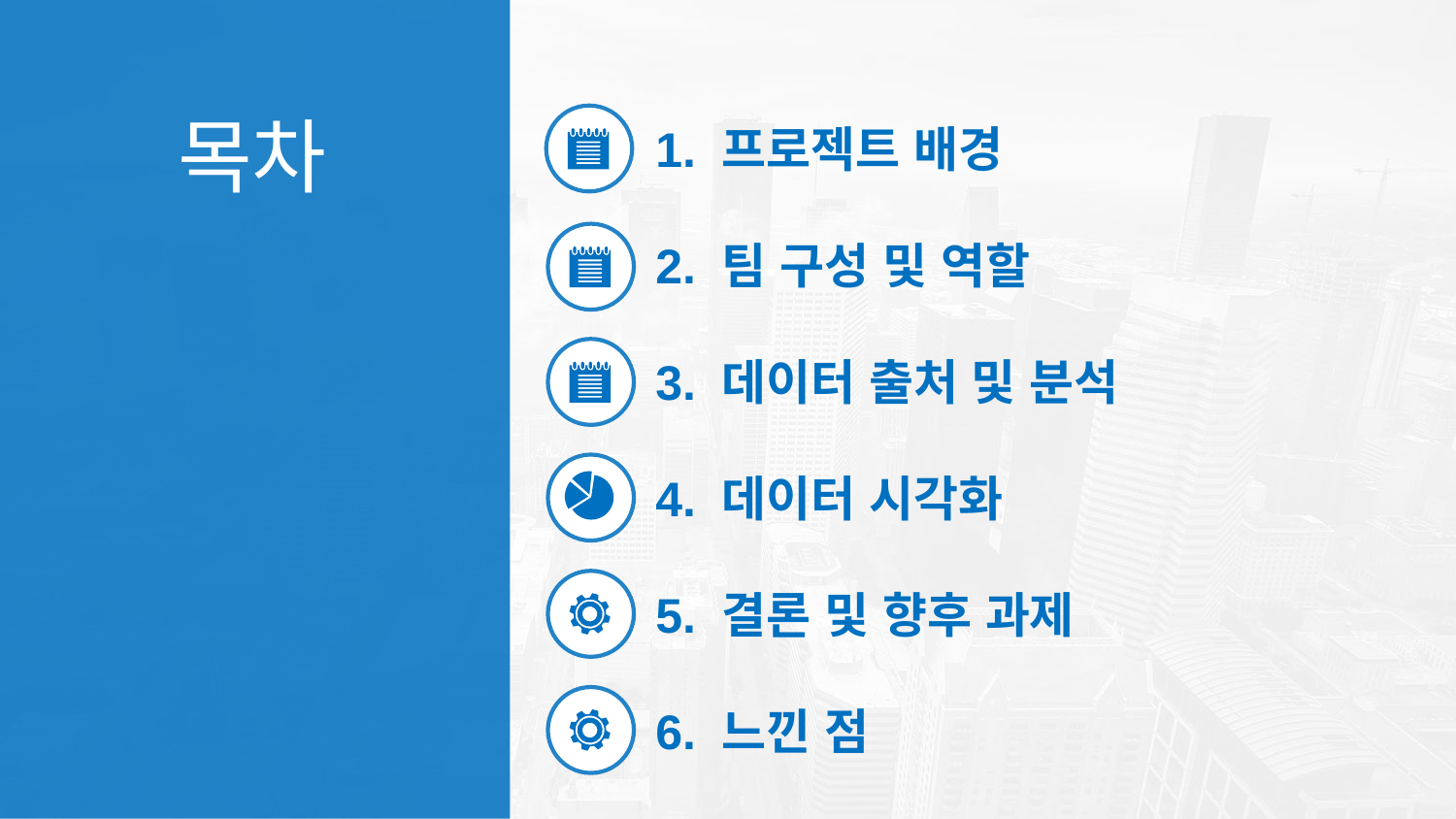

목차

1. 프로젝트 배경

2. 팀 구성 및 역할

3. 데이터 출처 및 분석

4. 데이터 시각화

5. 결론 및 향후 과제

6. 느낀 점